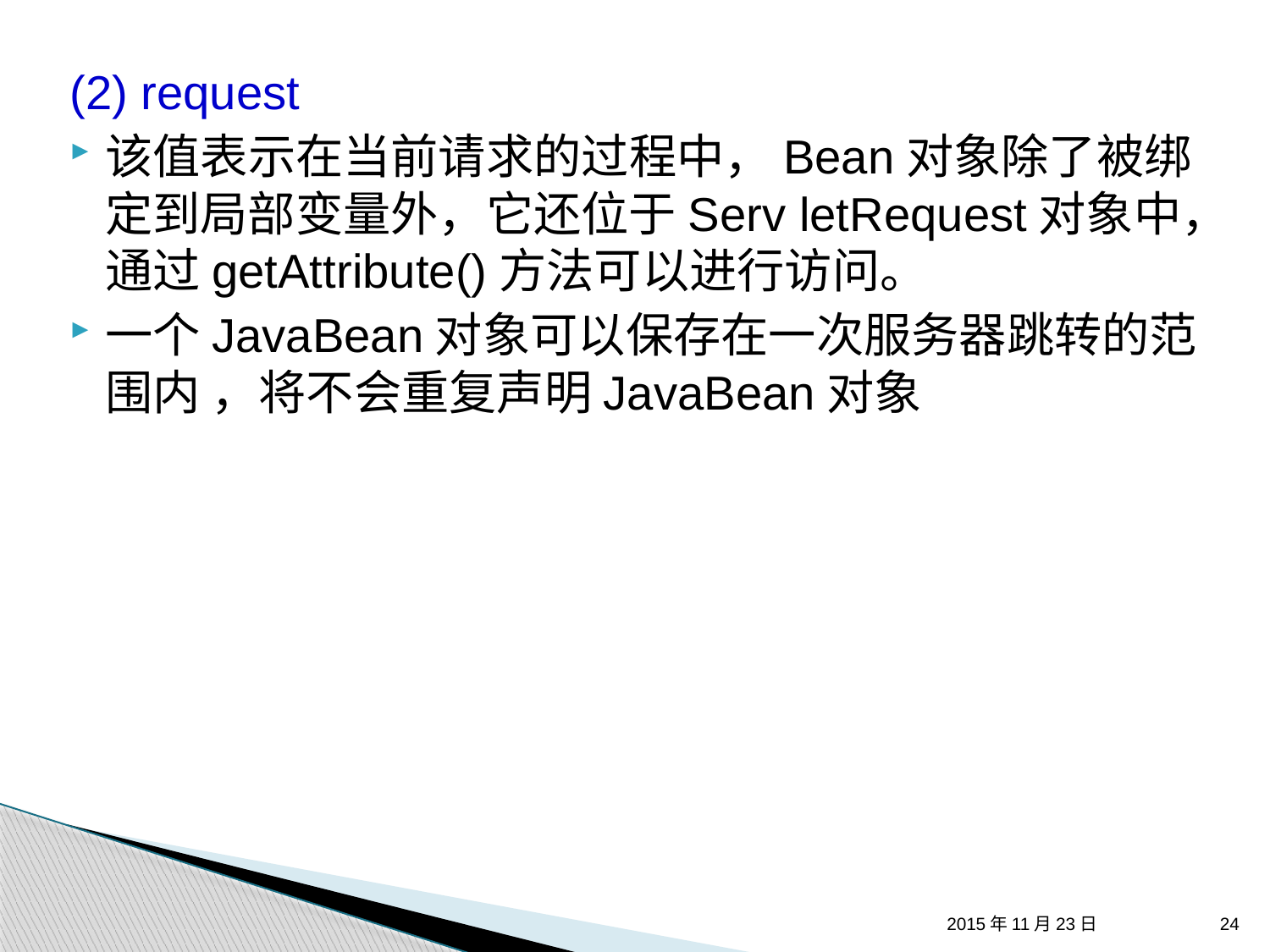

(2) request
该值表示在当前请求的过程中，Bean对象除了被绑定到局部变量外，它还位于Serv letRequest对象中，通过getAttribute()方法可以进行访问。
一个JavaBean对象可以保存在一次服务器跳转的范围内 ，将不会重复声明JavaBean对象
2015年11月23日
24